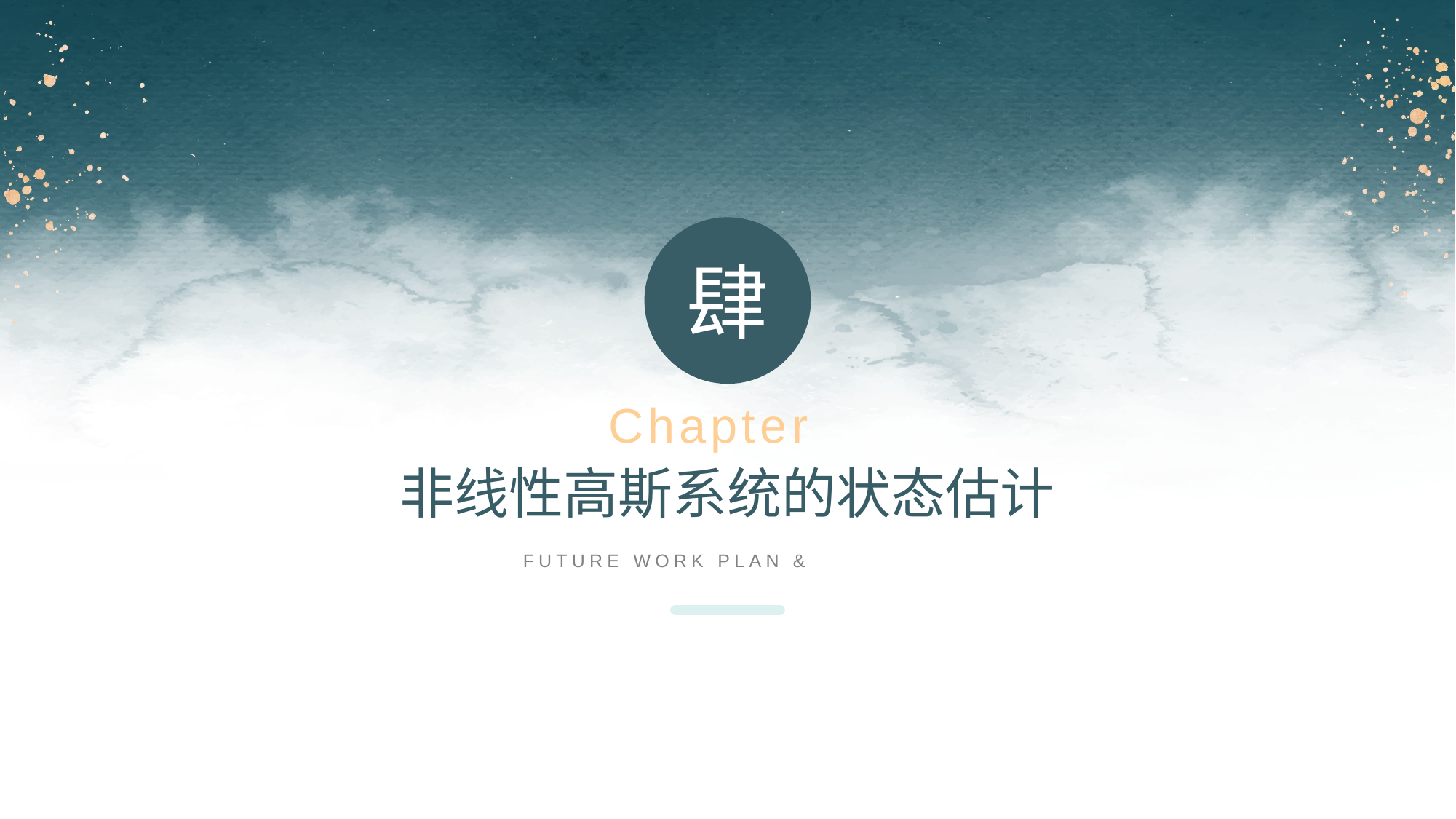

肆
Chapter
非线性高斯系统的状态估计
FUTURE WORK PLAN & PROJECT